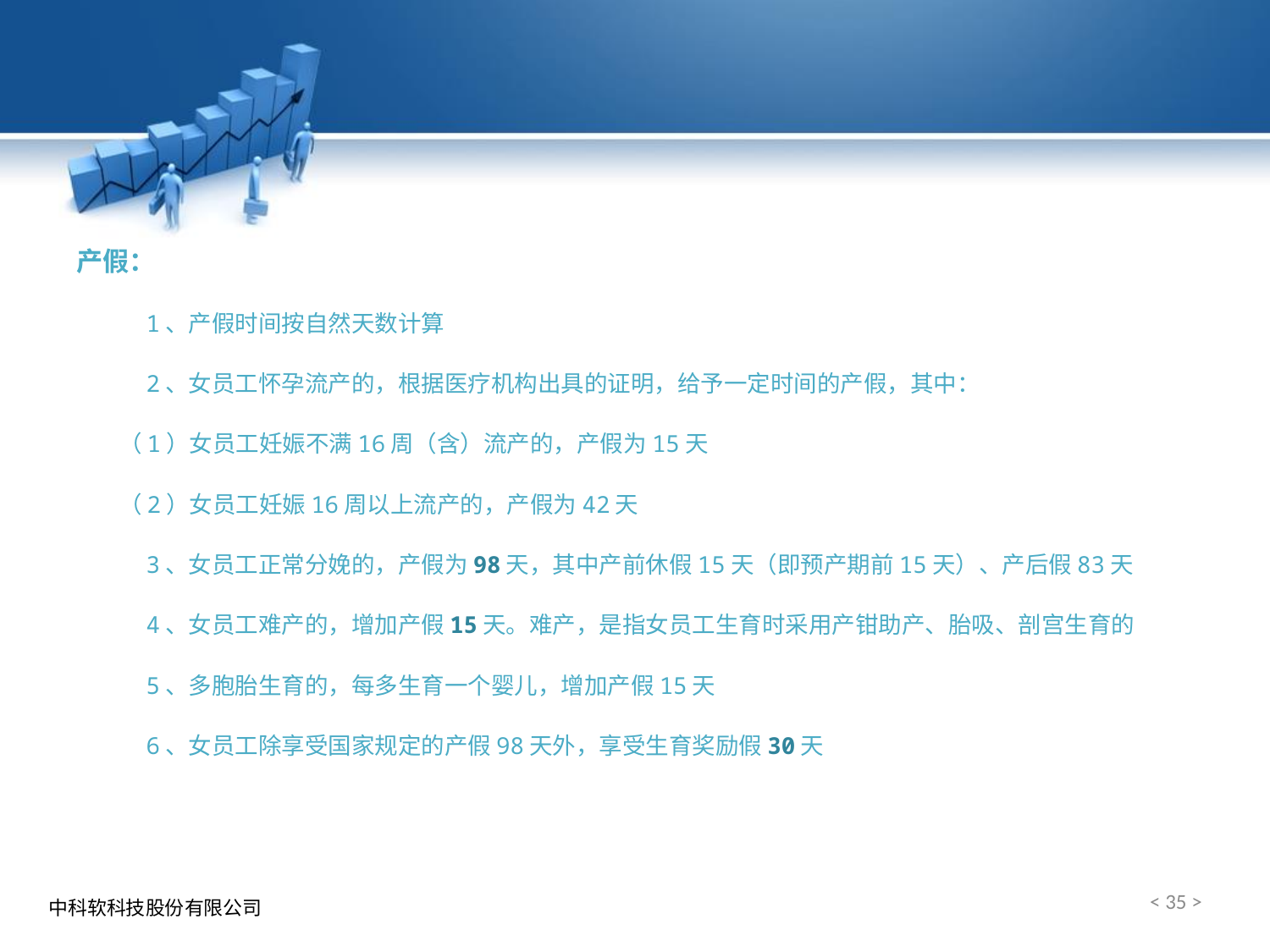

产假：
     1、产假时间按自然天数计算
     2、女员工怀孕流产的，根据医疗机构出具的证明，给予一定时间的产假，其中：
       （1）女员工妊娠不满16周（含）流产的，产假为15天
       （2）女员工妊娠16周以上流产的，产假为42天
     3、女员工正常分娩的，产假为98天，其中产前休假15天（即预产期前15天）、产后假83天
     4、女员工难产的，增加产假15天。难产，是指女员工生育时采用产钳助产、胎吸、剖宫生育的
     5、多胞胎生育的，每多生育一个婴儿，增加产假15天
     6、女员工除享受国家规定的产假98天外，享受生育奖励假30天